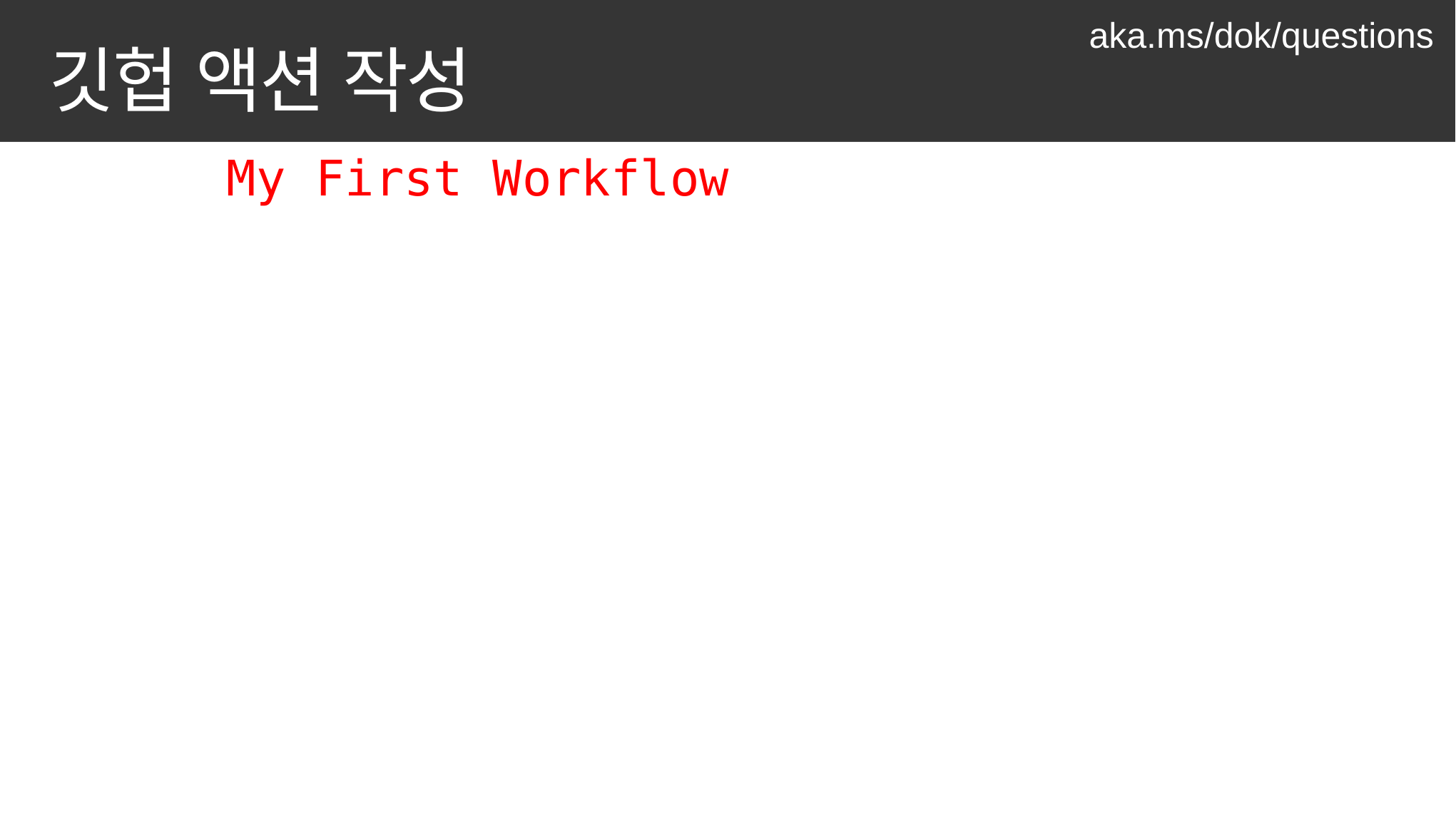

aka.ms/dok/questions
# 깃헙 액션 작성
name: My First Workflow